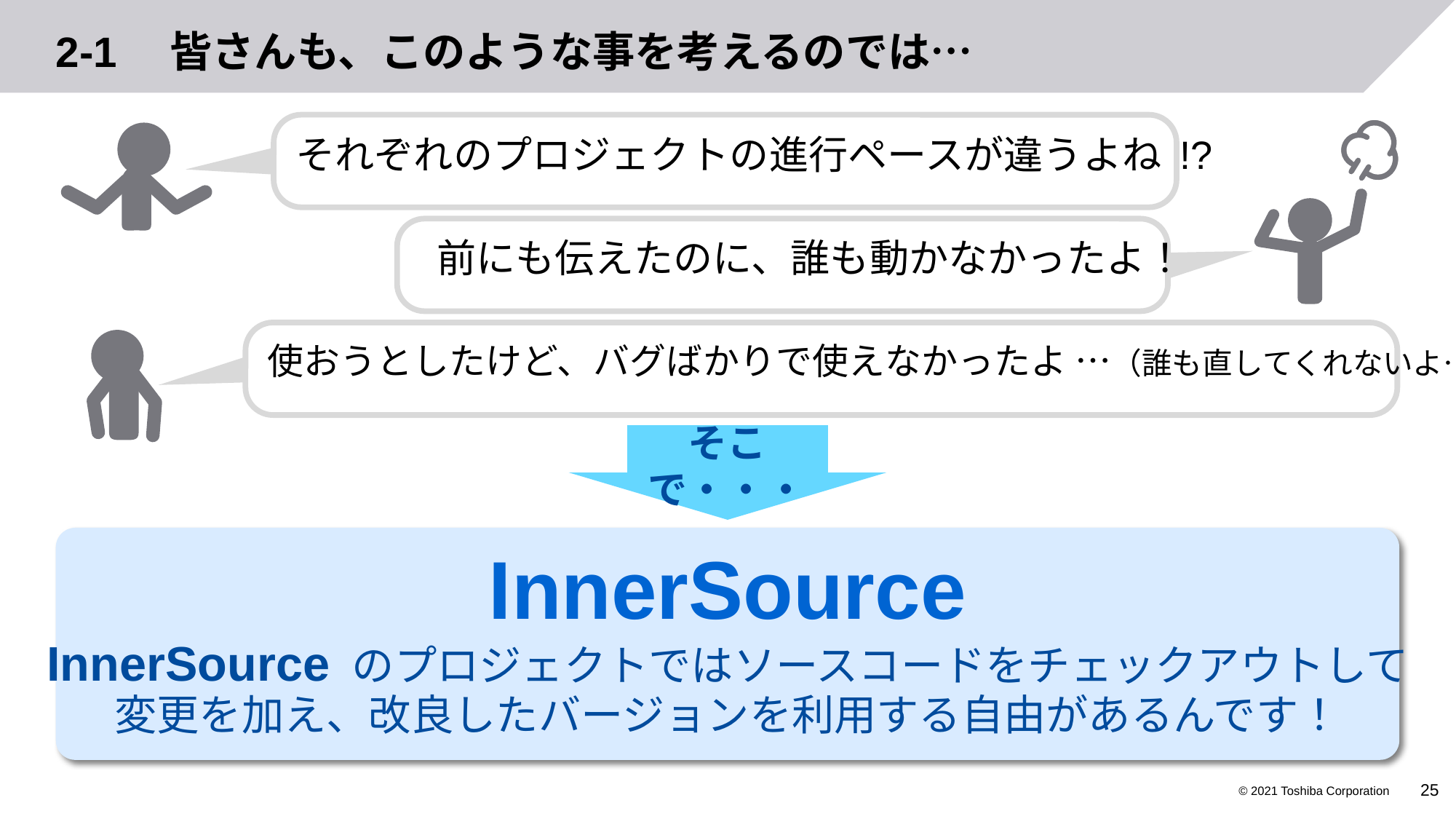

# 2-1　皆さんも、このような事を考えるのでは…

それぞれのプロジェクトの進行ペースが違うよね !?

前にも伝えたのに、誰も動かなかったよ！

使おうとしたけど、バグばかりで使えなかったよ …（誰も直してくれないよ…）

そこで・・・
InnerSource
InnerSource のプロジェクトではソースコードをチェックアウトして
変更を加え、改良したバージョンを利用する自由があるんです！